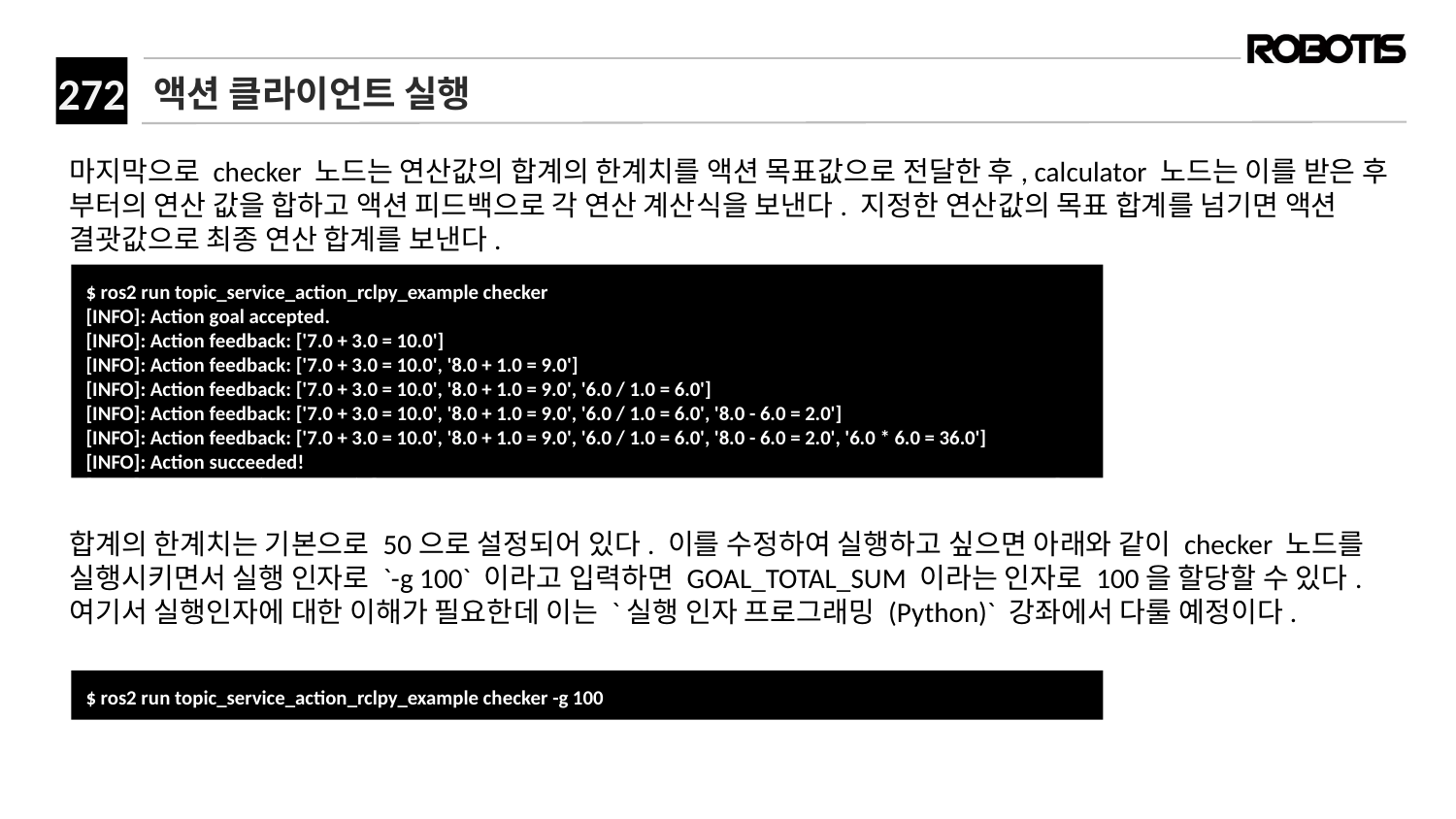

# 액션 클라이언트 실행
마지막으로 checker 노드는 연산값의 합계의 한계치를 액션 목표값으로 전달한 후, calculator 노드는 이를 받은 후 부터의 연산 값을 합하고 액션 피드백으로 각 연산 계산식을 보낸다. 지정한 연산값의 목표 합계를 넘기면 액션 결괏값으로 최종 연산 합계를 보낸다.

합계의 한계치는 기본으로 50으로 설정되어 있다. 이를 수정하여 실행하고 싶으면 아래와 같이 checker 노드를 실행시키면서 실행 인자로 `-g 100` 이라고 입력하면 GOAL_TOTAL_SUM 이라는 인자로 100을 할당할 수 있다. 여기서 실행인자에 대한 이해가 필요한데 이는 `실행 인자 프로그래밍 (Python)` 강좌에서 다룰 예정이다.
$ ros2 run topic_service_action_rclpy_example checker
[INFO]: Action goal accepted.
[INFO]: Action feedback: ['7.0 + 3.0 = 10.0']
[INFO]: Action feedback: ['7.0 + 3.0 = 10.0', '8.0 + 1.0 = 9.0']
[INFO]: Action feedback: ['7.0 + 3.0 = 10.0', '8.0 + 1.0 = 9.0', '6.0 / 1.0 = 6.0']
[INFO]: Action feedback: ['7.0 + 3.0 = 10.0', '8.0 + 1.0 = 9.0', '6.0 / 1.0 = 6.0', '8.0 - 6.0 = 2.0']
[INFO]: Action feedback: ['7.0 + 3.0 = 10.0', '8.0 + 1.0 = 9.0', '6.0 / 1.0 = 6.0', '8.0 - 6.0 = 2.0', '6.0 * 6.0 = 36.0']
[INFO]: Action succeeded!
[INFO]: Action result(all formula): ['7.0 + 3.0 = 10.0', '8.0 + 1.0 = 9.0', '6.0 / 1.0 = 6.0', '8.0 - 6.0 = 2.0', '6.0 * 6.0 = 36.0']
[INFO]: Action result(total sum): 63.0

﻿$ ros2 run topic_service_action_rclpy_example checker -g 100